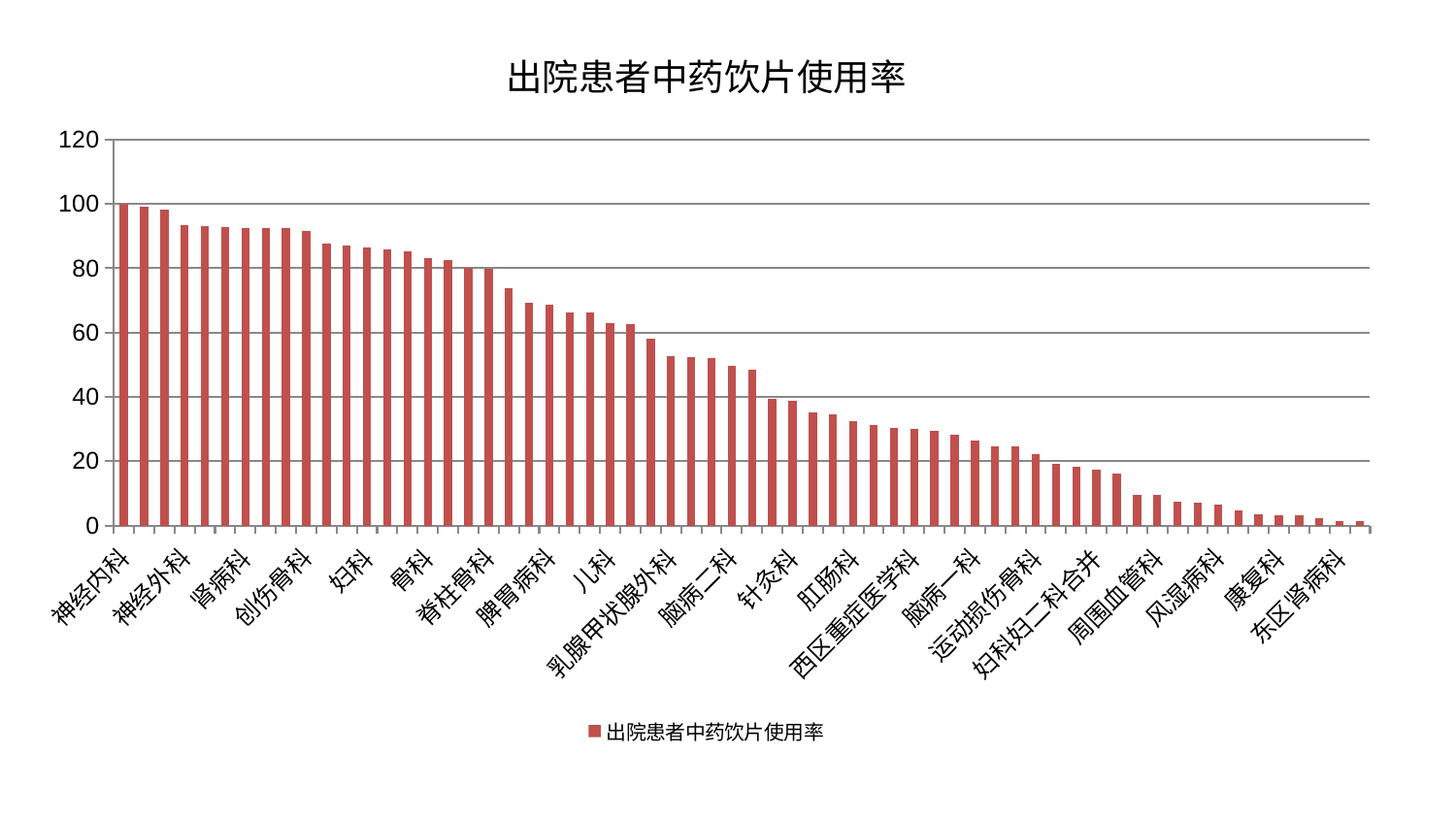

### Chart: 出院患者中药饮片使用率

| Category | 出院患者中药饮片使用率 |
|---|---|
| 神经内科 | 100.0 |
| 肝病科 | 99.15756335157023 |
| 显微骨科 | 98.13888091597276 |
| 神经外科 | 93.51856719149428 |
| 综合内科 | 93.20950641018707 |
| 脾胃科消化科合并 | 92.9562429215246 |
| 肾病科 | 92.58246476657958 |
| 身心医学科 | 92.48659186486896 |
| 心病一科 | 92.42105416380936 |
| 创伤骨科 | 91.5409228333712 |
| 心血管内科 | 87.74207773433155 |
| 口腔科 | 86.95097180328385 |
| 妇科 | 86.42118570929695 |
| 小儿推拿科 | 85.95194057663699 |
| 关节骨科 | 85.29246828641331 |
| 骨科 | 83.01571731987254 |
| 胸外科 | 82.63596354065572 |
| 产科 | 80.25848090549911 |
| 脊柱骨科 | 79.85624949922983 |
| 肿瘤内科 | 73.68596343498872 |
| 肾脏内科 | 69.33726170837596 |
| 脾胃病科 | 68.63824896872113 |
| 消化内科 | 66.35979847679674 |
| 肝胆外科 | 66.31558253623005 |
| 儿科 | 62.99131879573997 |
| 男科 | 62.71127388144671 |
| 皮肤科 | 58.23018563421755 |
| 乳腺甲状腺外科 | 52.63913186068934 |
| 推拿科 | 52.428022857330475 |
| 泌尿外科 | 52.21152552230757 |
| 脑病二科 | 49.7153952702148 |
| 小儿骨科 | 48.50831215791996 |
| 重症医学科 | 39.5239942137542 |
| 针灸科 | 38.68341305912488 |
| 普通外科 | 35.04321350687558 |
| 血液科 | 34.41601950275352 |
| 肛肠科 | 32.48075999107432 |
| 美容皮肤科 | 31.210149157175607 |
| 医院 | 30.390061834833404 |
| 西区重症医学科 | 30.065673980986 |
| 脑病三科 | 29.50752231636353 |
| 妇二科 | 28.35677712195827 |
| 脑病一科 | 26.441931439589965 |
| 眼科 | 24.503081576177596 |
| 呼吸内科 | 24.4665707591894 |
| 运动损伤骨科 | 22.30144777048185 |
| 心病二科 | 19.277843895732293 |
| 心病四科 | 18.161555348413778 |
| 妇科妇二科合并 | 17.256038825516466 |
| 中医经典科 | 16.015421562612076 |
| 老年医学科 | 9.517031058081145 |
| 周围血管科 | 9.427257871116565 |
| 中医外治中心 | 7.292276369295588 |
| 内分泌科 | 7.196904190255087 |
| 风湿病科 | 6.395896855350541 |
| 耳鼻喉科 | 4.544977094464895 |
| 心病三科 | 3.3162349038082843 |
| 康复科 | 3.198745705038189 |
| 微创骨科 | 3.1586274728339303 |
| 东区重症医学科 | 2.1730521125912974 |
| 东区肾病科 | 1.3552272942804182 |
| 治未病中心 | 1.259756817169467 |
15